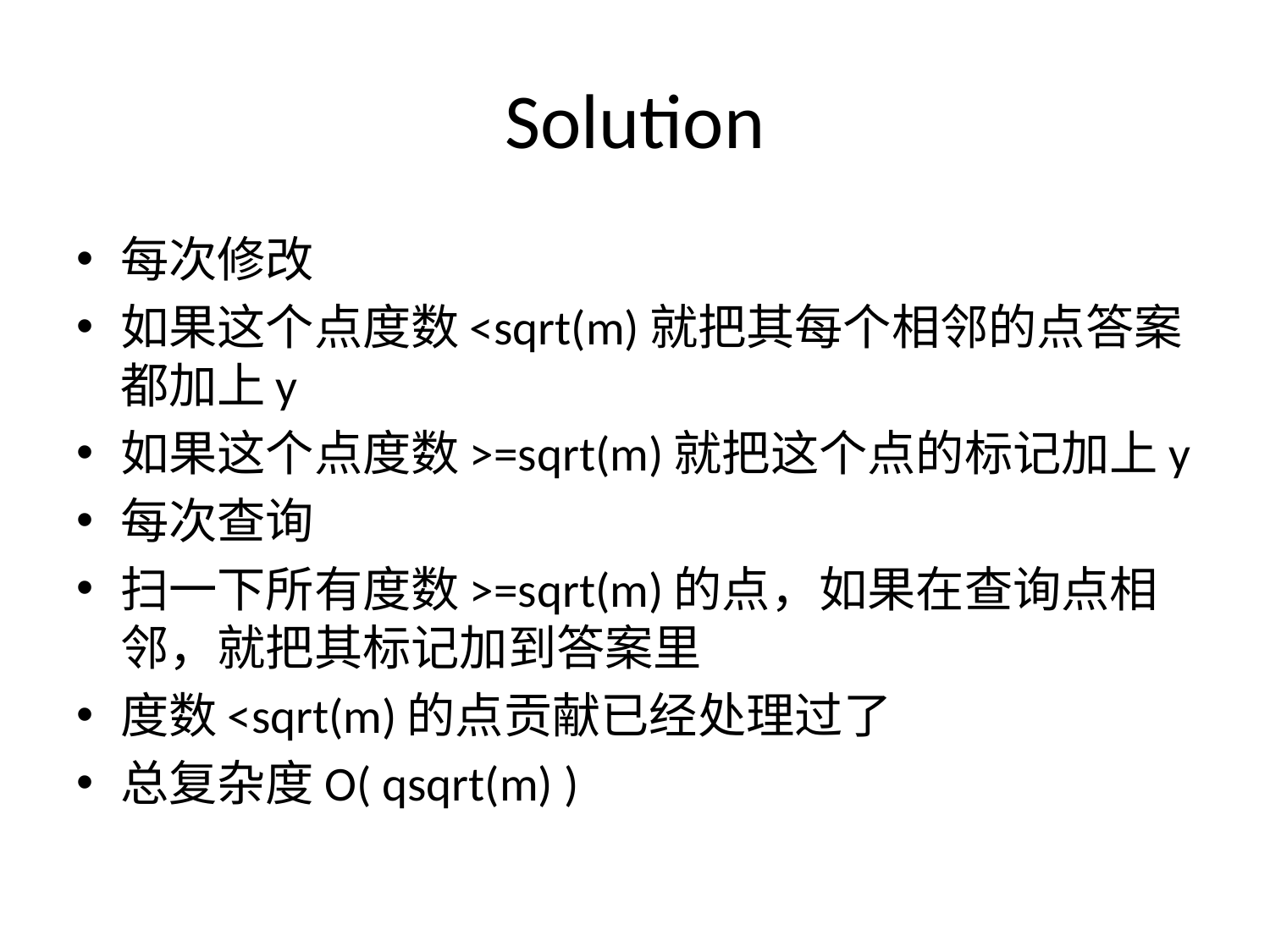

# Solution
每次修改
如果这个点度数<sqrt(m)就把其每个相邻的点答案都加上y
如果这个点度数>=sqrt(m)就把这个点的标记加上y
每次查询
扫一下所有度数>=sqrt(m)的点，如果在查询点相邻，就把其标记加到答案里
度数<sqrt(m)的点贡献已经处理过了
总复杂度O( qsqrt(m) )